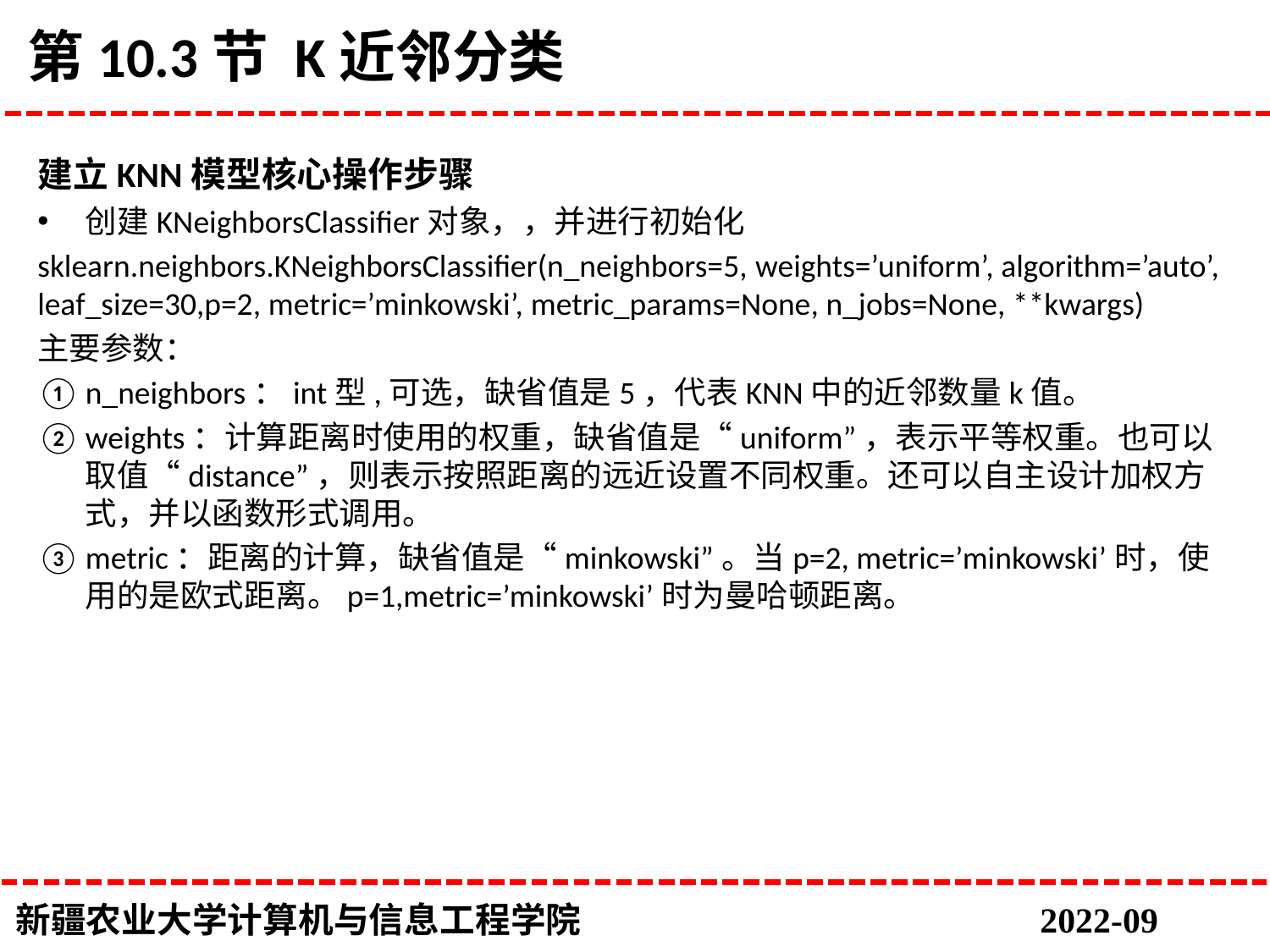

# 第10.3节 K近邻分类
建立KNN模型核心操作步骤
创建KNeighborsClassifier对象，，并进行初始化
sklearn.neighbors.KNeighborsClassifier(n_neighbors=5, weights=’uniform’, algorithm=’auto’, leaf_size=30,p=2, metric=’minkowski’, metric_params=None, n_jobs=None, **kwargs)
主要参数：
n_neighbors：int型,可选，缺省值是5，代表KNN中的近邻数量k值。
weights：计算距离时使用的权重，缺省值是“uniform”，表示平等权重。也可以取值“distance”，则表示按照距离的远近设置不同权重。还可以自主设计加权方式，并以函数形式调用。
metric：距离的计算，缺省值是“minkowski”。当p=2, metric=’minkowski’时，使用的是欧式距离。p=1,metric=’minkowski’时为曼哈顿距离。